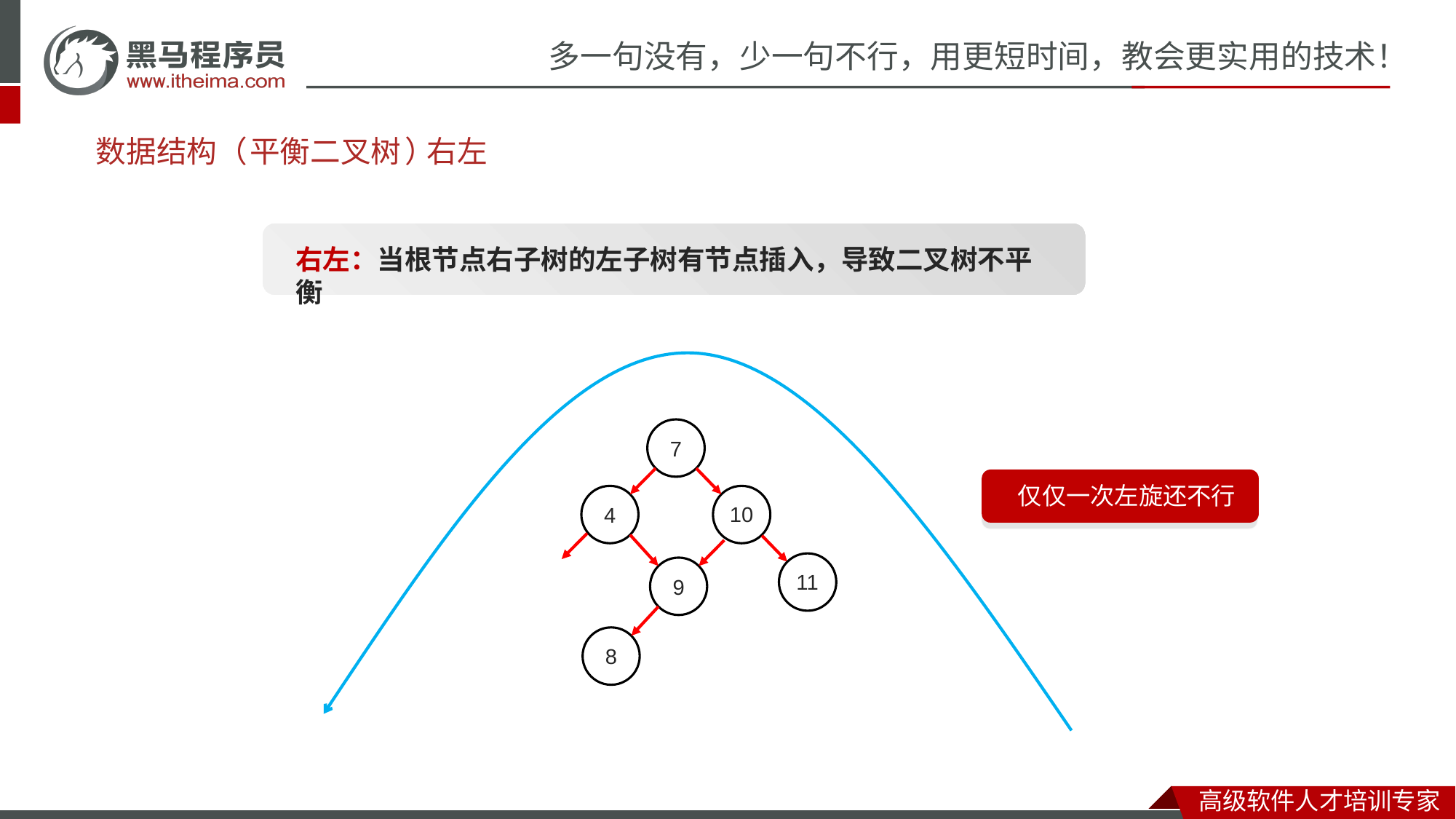

# 数据结构（
平衡
二叉
树
）
右左

右左：当根节点右子树的左子树有节点插入，导致二叉树不平衡

7

仅仅一次左旋还不行
4

10

11
9
8